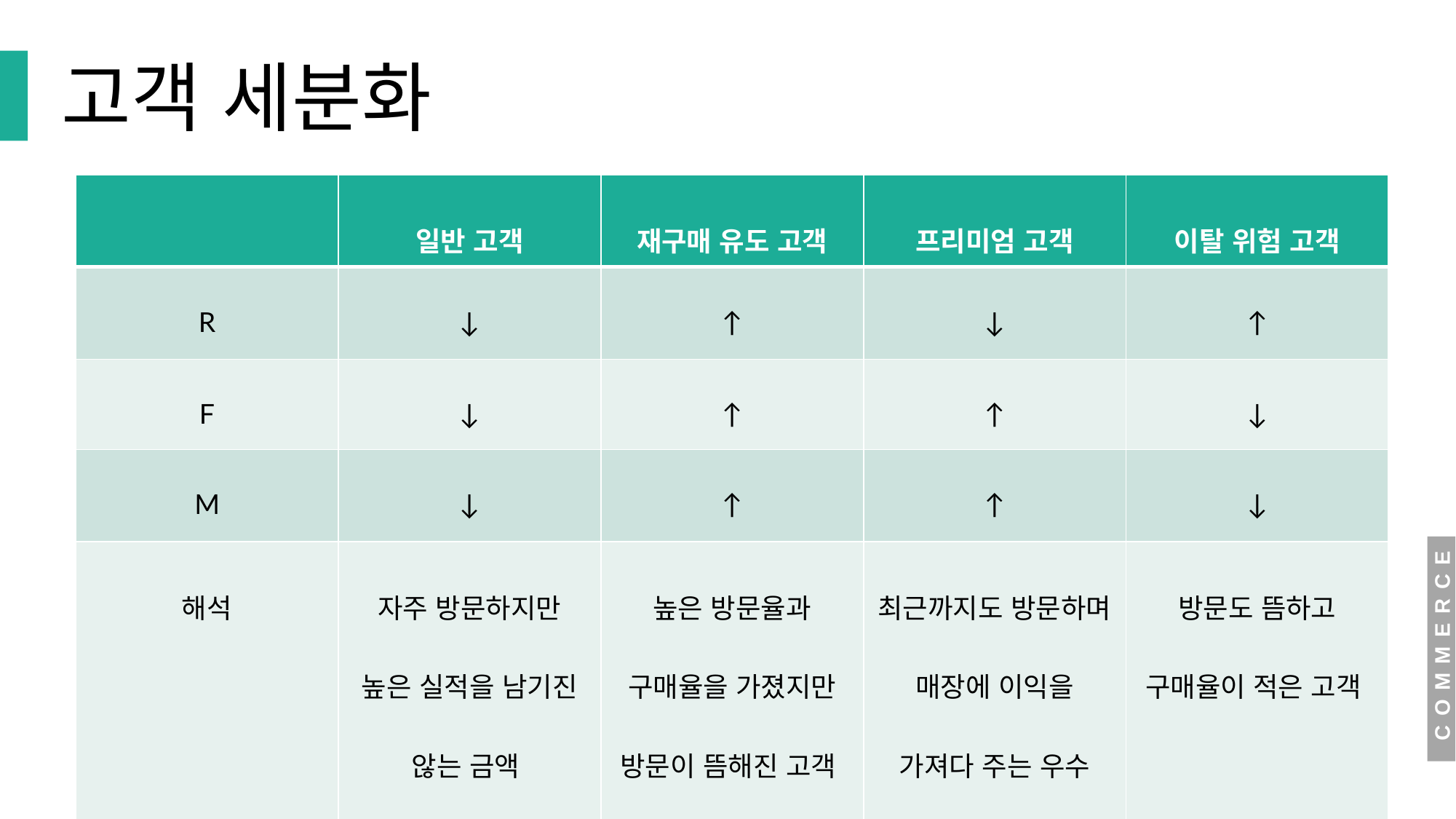

고객 세분화
|  | 일반 고객 | 재구매 유도 고객 | 프리미엄 고객 | 이탈 위험 고객 |
| --- | --- | --- | --- | --- |
| R | ↓ | ↑ | ↓ | ↑ |
| F | ↓ | ↑ | ↑ | ↓ |
| M | ↓ | ↑ | ↑ | ↓ |
| 해석 | 자주 방문하지만 높은 실적을 남기진 않는 금액 | 높은 방문율과 구매율을 가졌지만 방문이 뜸해진 고객 | 최근까지도 방문하며 매장에 이익을 가져다 주는 우수 고객 | 방문도 뜸하고 구매율이 적은 고객 |